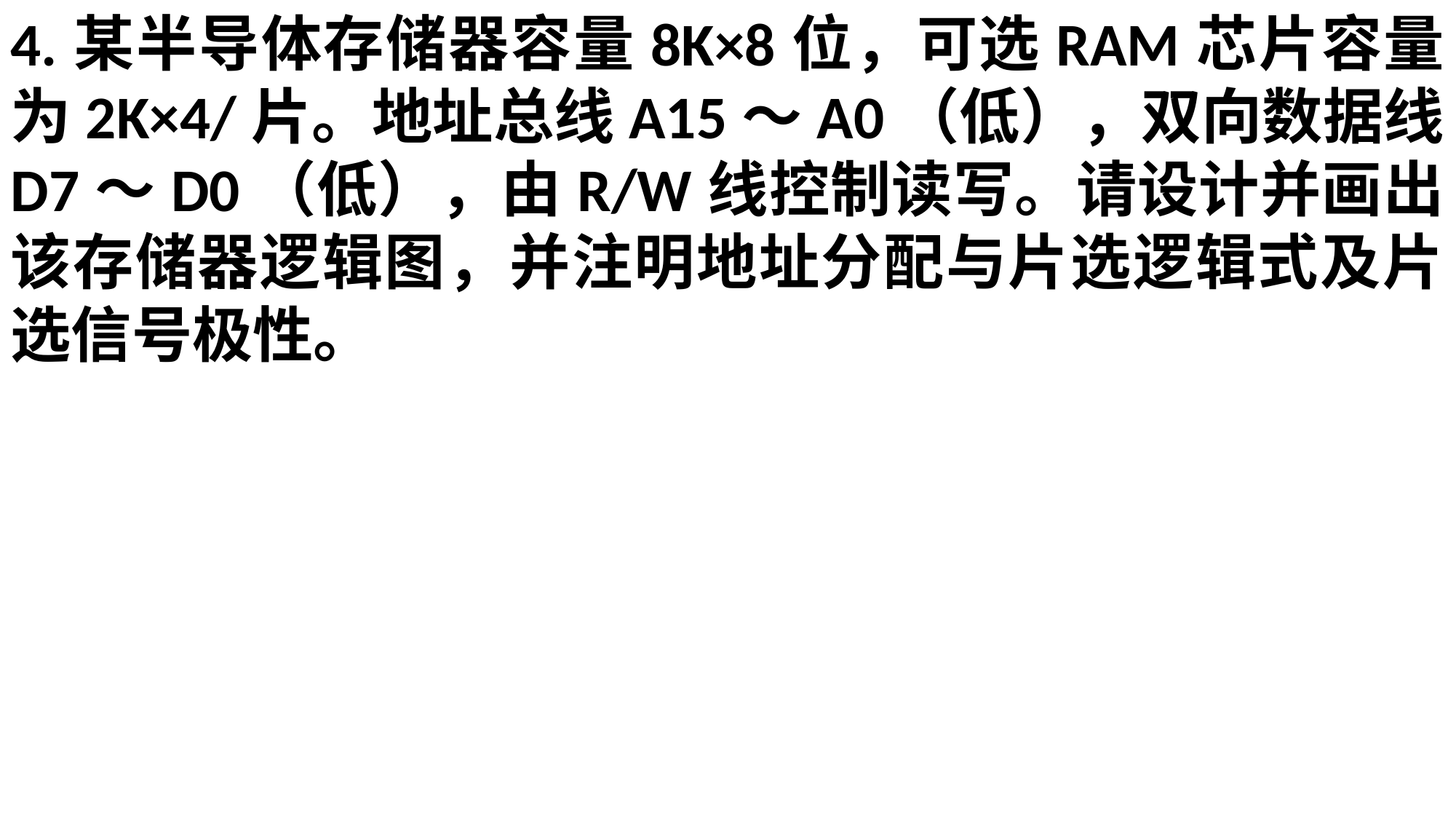

4.某半导体存储器容量8K×8位，可选RAM芯片容量为2K×4/片。地址总线A15～A0（低），双向数据线D7～D0（低），由R/W线控制读写。请设计并画出该存储器逻辑图，并注明地址分配与片选逻辑式及片选信号极性。